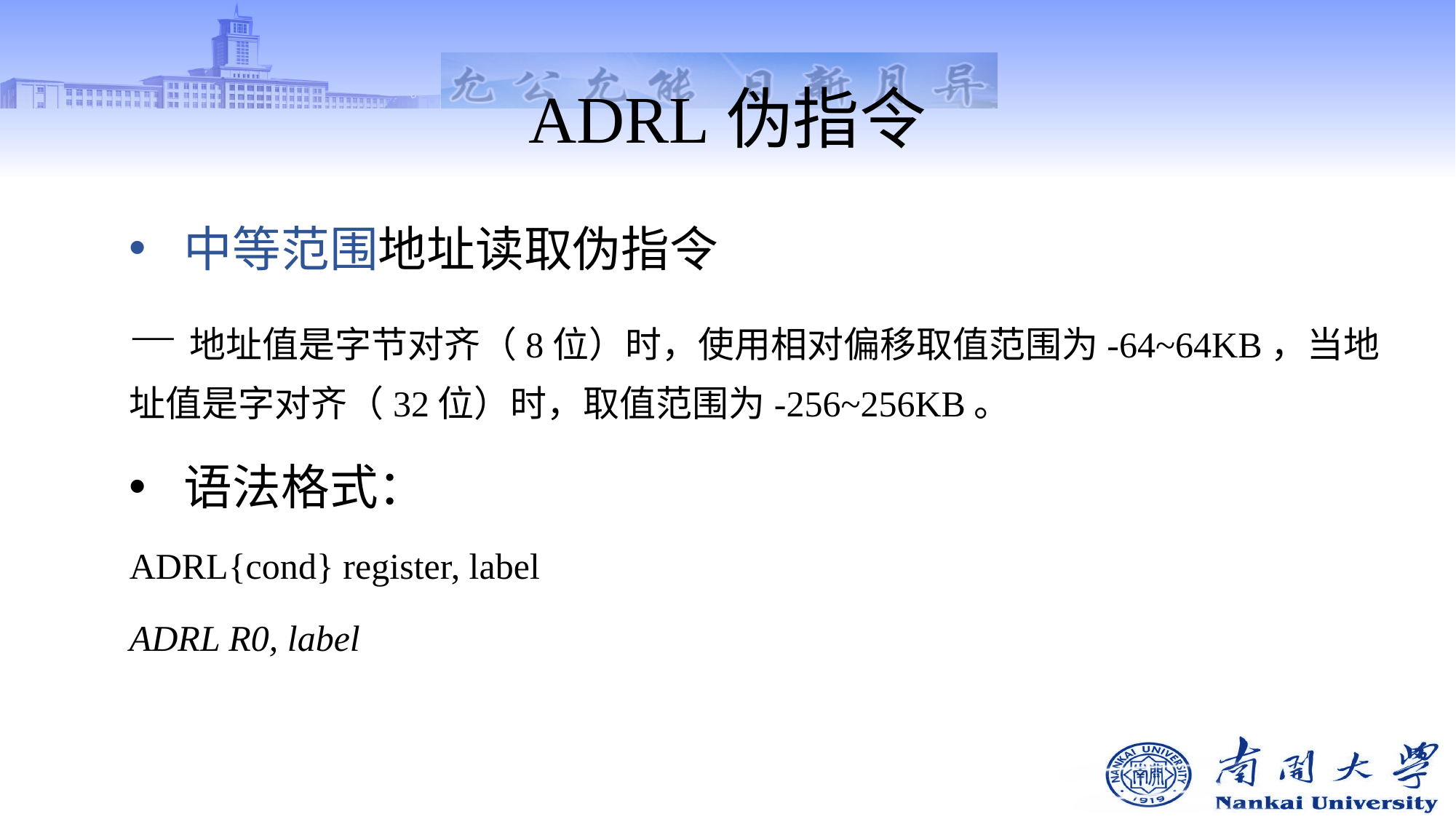

# ADRL伪指令
中等范围地址读取伪指令
—地址值是字节对齐（8位）时，使用相对偏移取值范围为-64~64KB，当地址值是字对齐（32位）时，取值范围为-256~256KB。
语法格式：
ADRL{cond} register, label
ADRL R0, label